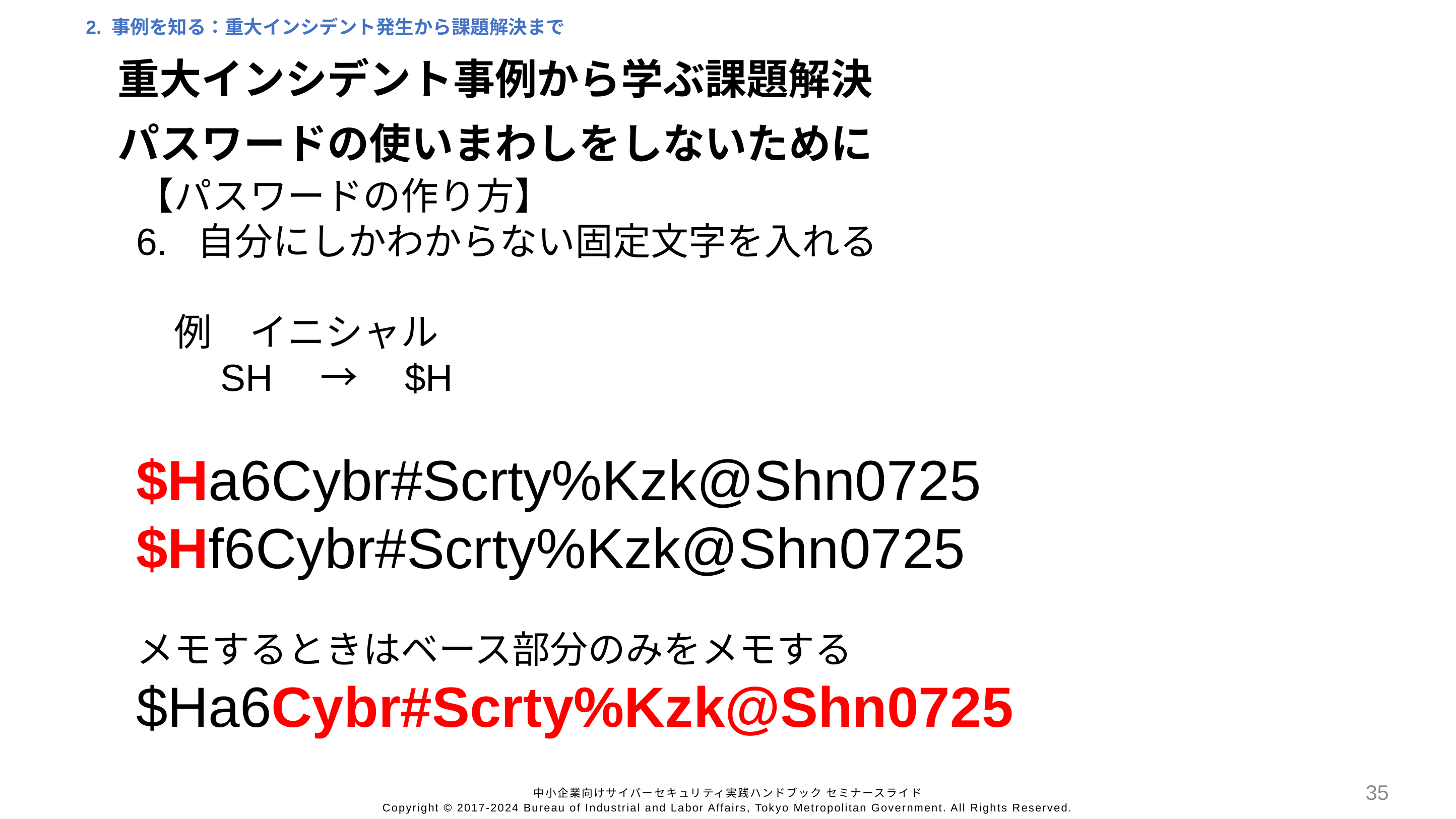

2. 事例を知る：重大インシデント発生から課題解決まで
重大インシデント事例から学ぶ課題解決
パスワードの使いまわしをしないために
【パスワードの作り方】
自分にしかわからない固定文字を入れる
　例　イニシャル
　　SH　→　$H
$Ha6Cybr#Scrty%Kzk@Shn0725
$Hf6Cybr#Scrty%Kzk@Shn0725
メモするときはベース部分のみをメモする
$Ha6Cybr#Scrty%Kzk@Shn0725
35